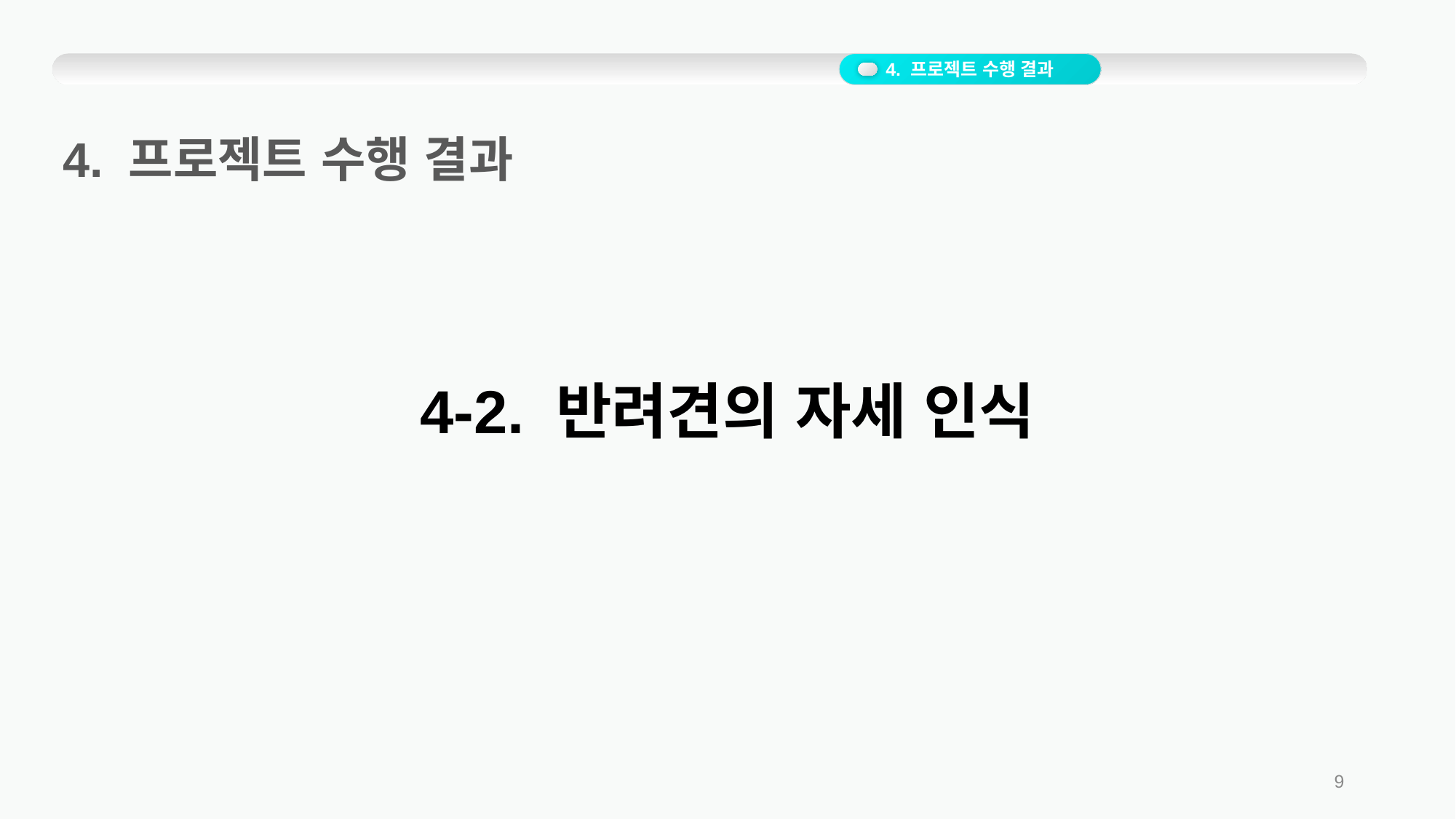

4. 프로젝트 수행 결과

4. 프로젝트 수행 결과
4-2. 반려견의 자세 인식
9